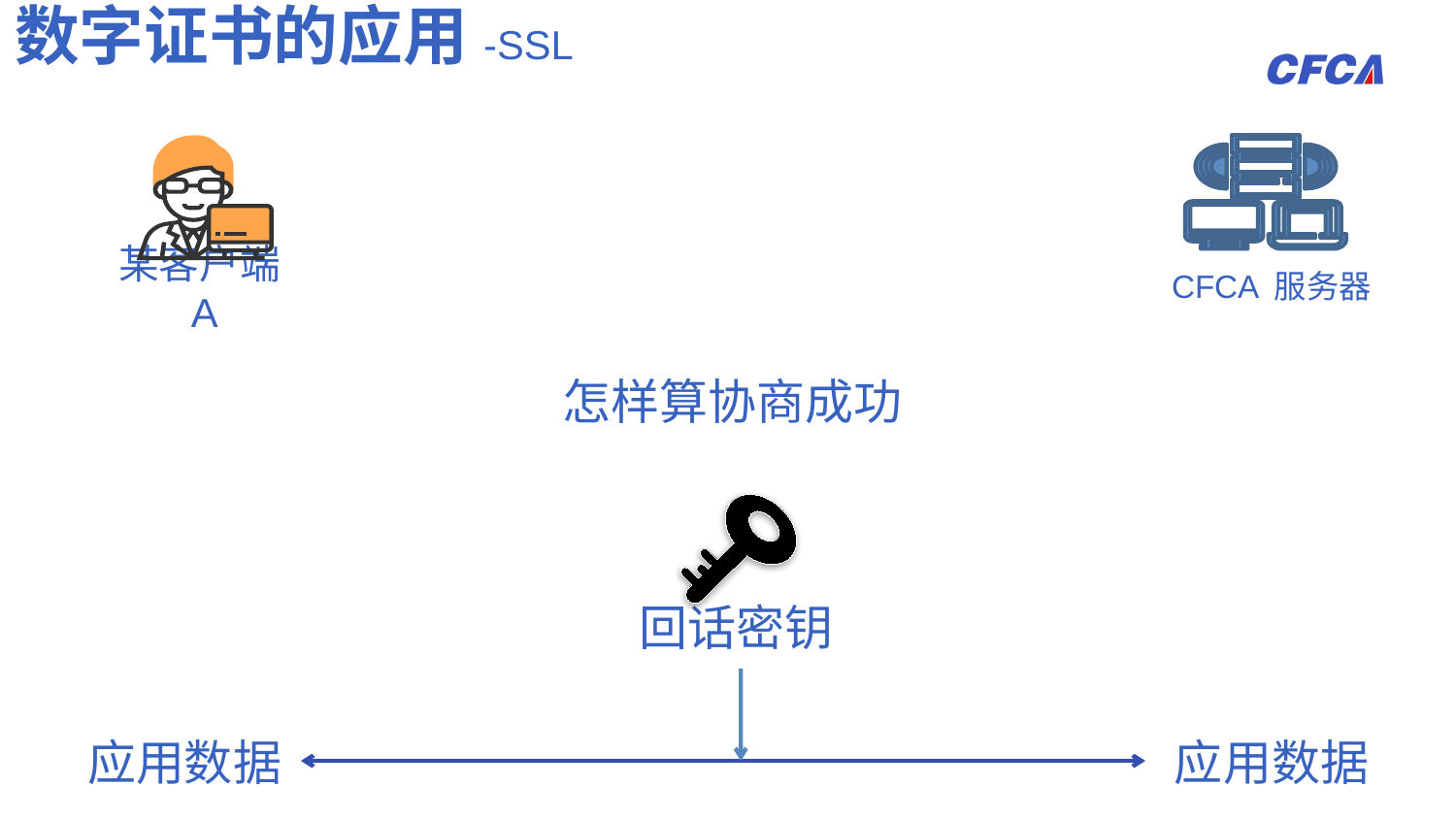

数字证书的应用-SSL

某客户端A

CFCA 服务器
怎样算协商成功

回话密钥
应用数据
应用数据